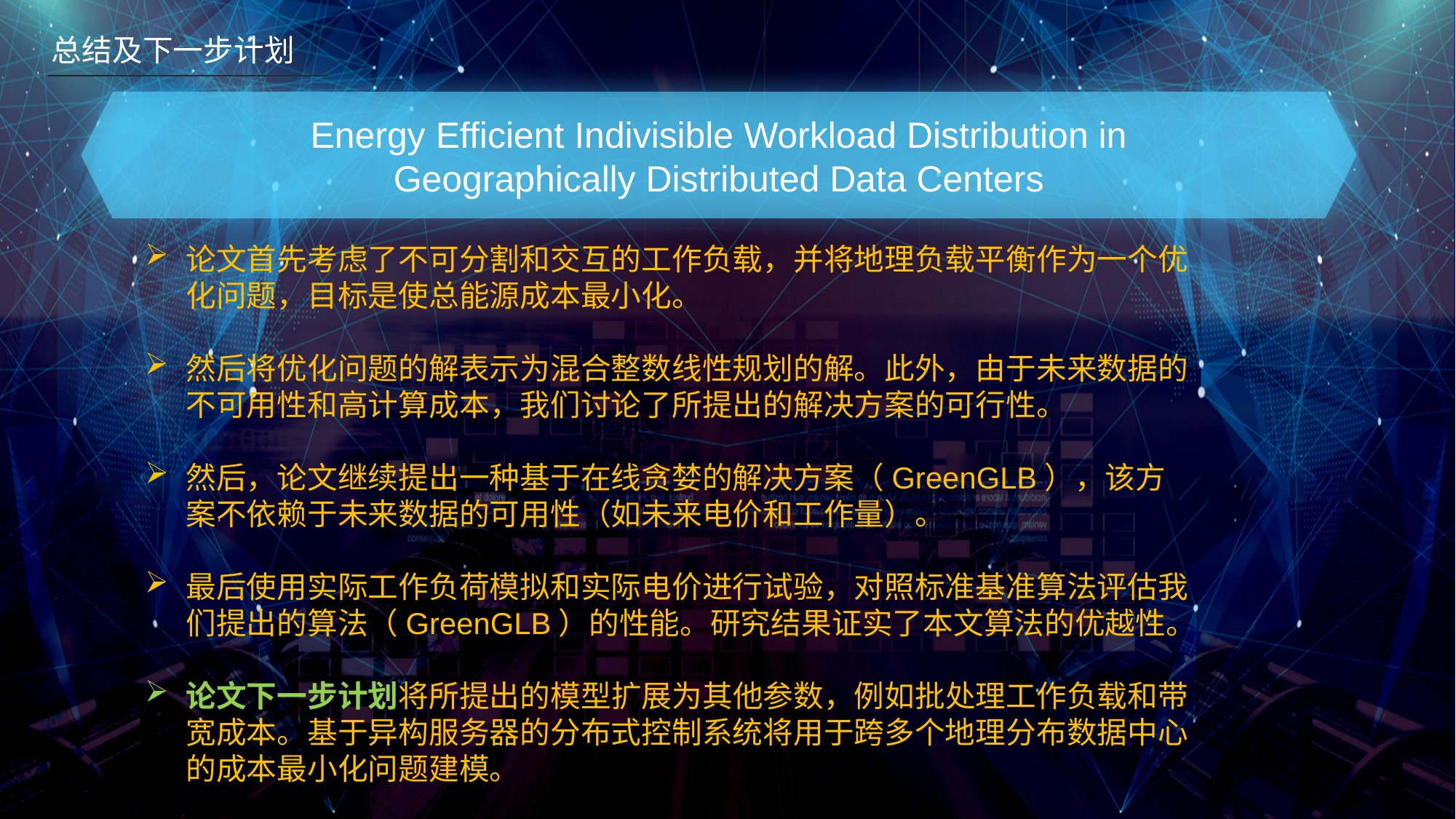

总结及下一步计划
Energy Efficient Indivisible Workload Distribution in Geographically Distributed Data Centers
论文首先考虑了不可分割和交互的工作负载，并将地理负载平衡作为一个优化问题，目标是使总能源成本最小化。

然后将优化问题的解表示为混合整数线性规划的解。此外，由于未来数据的不可用性和高计算成本，我们讨论了所提出的解决方案的可行性。

然后，论文继续提出一种基于在线贪婪的解决方案（GreenGLB），该方案不依赖于未来数据的可用性（如未来电价和工作量）。

最后使用实际工作负荷模拟和实际电价进行试验，对照标准基准算法评估我们提出的算法（GreenGLB）的性能。研究结果证实了本文算法的优越性。

论文下一步计划将所提出的模型扩展为其他参数，例如批处理工作负载和带宽成本。基于异构服务器的分布式控制系统将用于跨多个地理分布数据中心的成本最小化问题建模。